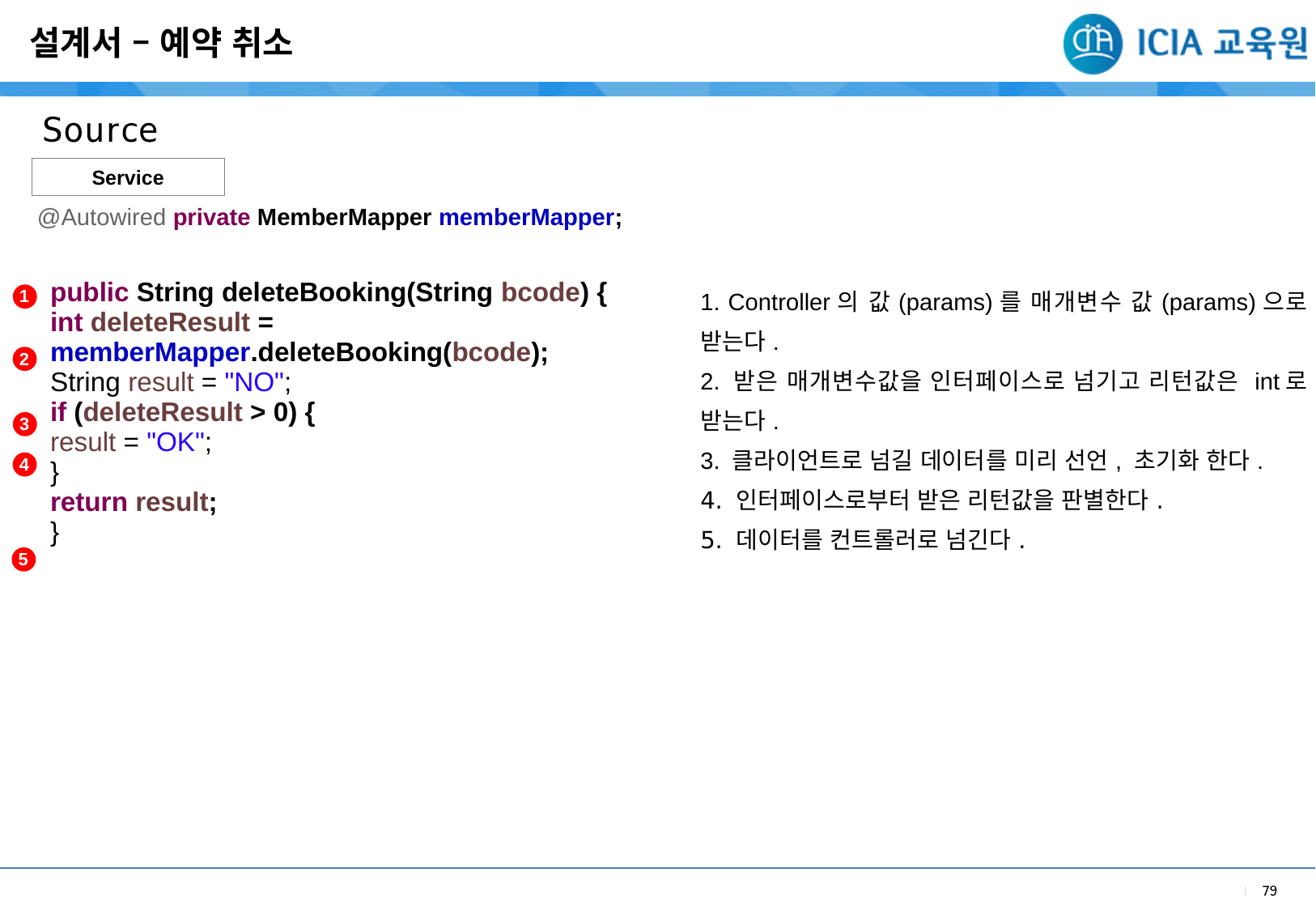

설계서 – 예약 취소
Source
Service
|  |
| --- |
| 1. Controller의 값(params)를 매개변수 값(params)으로 받는다. 2. 받은 매개변수값을 인터페이스로 넘기고 리턴값은 int로 받는다. 3. 클라이언트로 넘길 데이터를 미리 선언, 초기화 한다. 4. 인터페이스로부터 받은 리턴값을 판별한다. 5. 데이터를 컨트롤러로 넘긴다. |
@Autowired private MemberMapper memberMapper;
| public String deleteBooking(String bcode) { int deleteResult = memberMapper.deleteBooking(bcode); String result = "NO"; if (deleteResult > 0) { result = "OK"; } return result; } |
| --- |
1

2

3

4

5